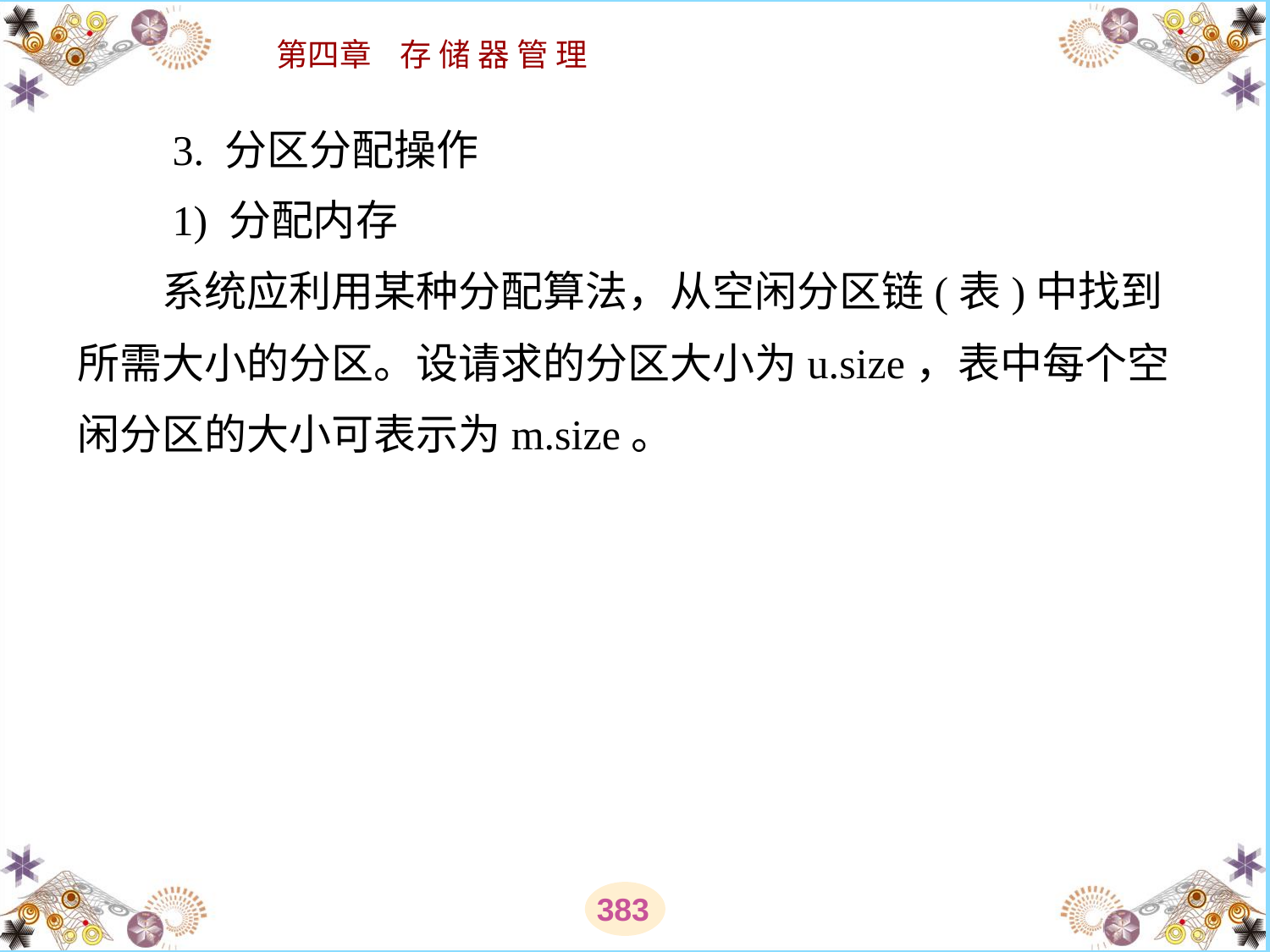

# 3. 分区分配操作 　　1) 分配内存 　　系统应利用某种分配算法，从空闲分区链(表)中找到所需大小的分区。设请求的分区大小为u.size，表中每个空闲分区的大小可表示为m.size。